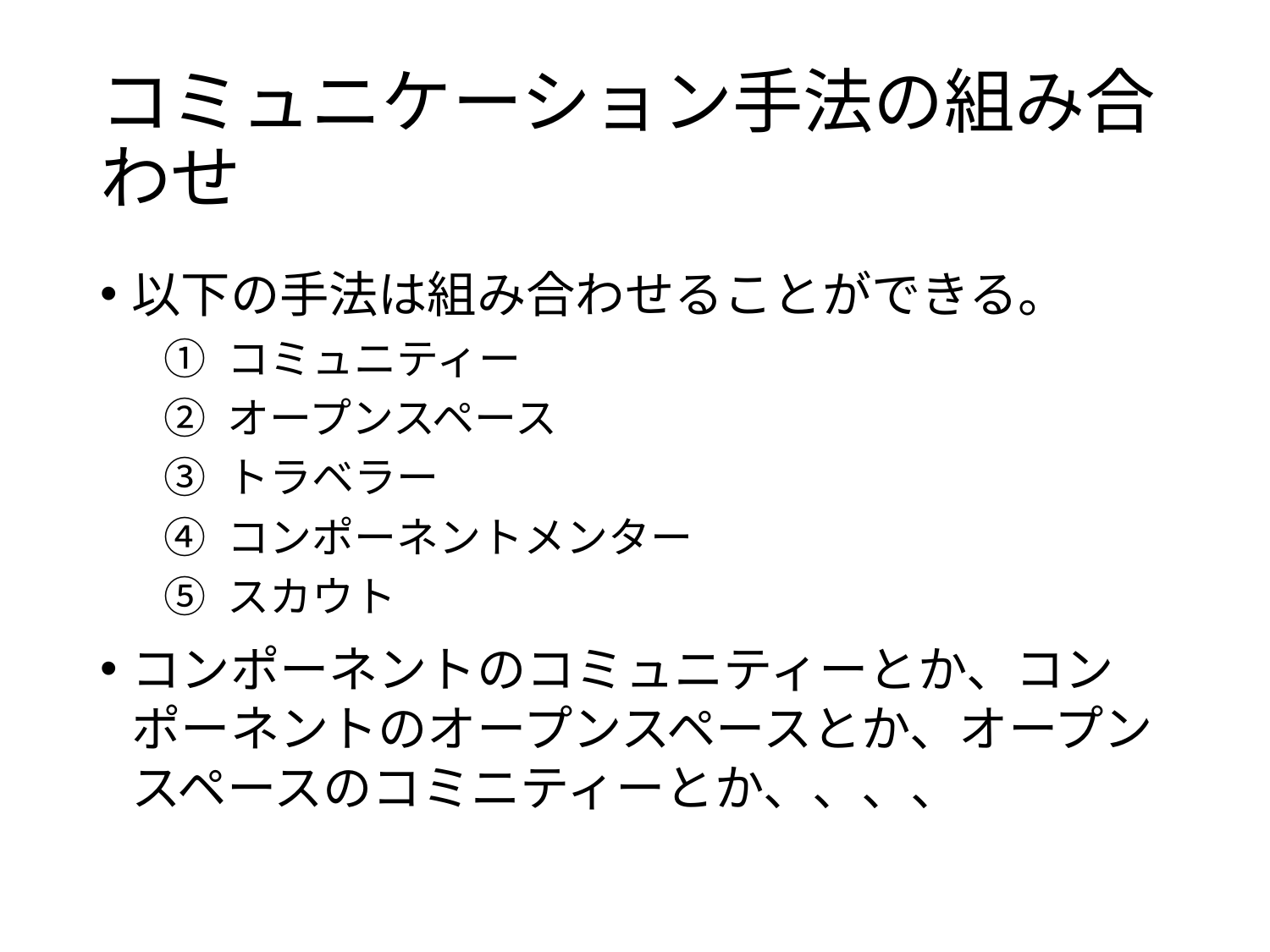

# コミュニケーション手法の組み合わせ
以下の手法は組み合わせることができる。
コミュニティー
オープンスペース
トラベラー
コンポーネントメンター
スカウト
コンポーネントのコミュニティーとか、コンポーネントのオープンスペースとか、オープンスペースのコミニティーとか、、、、